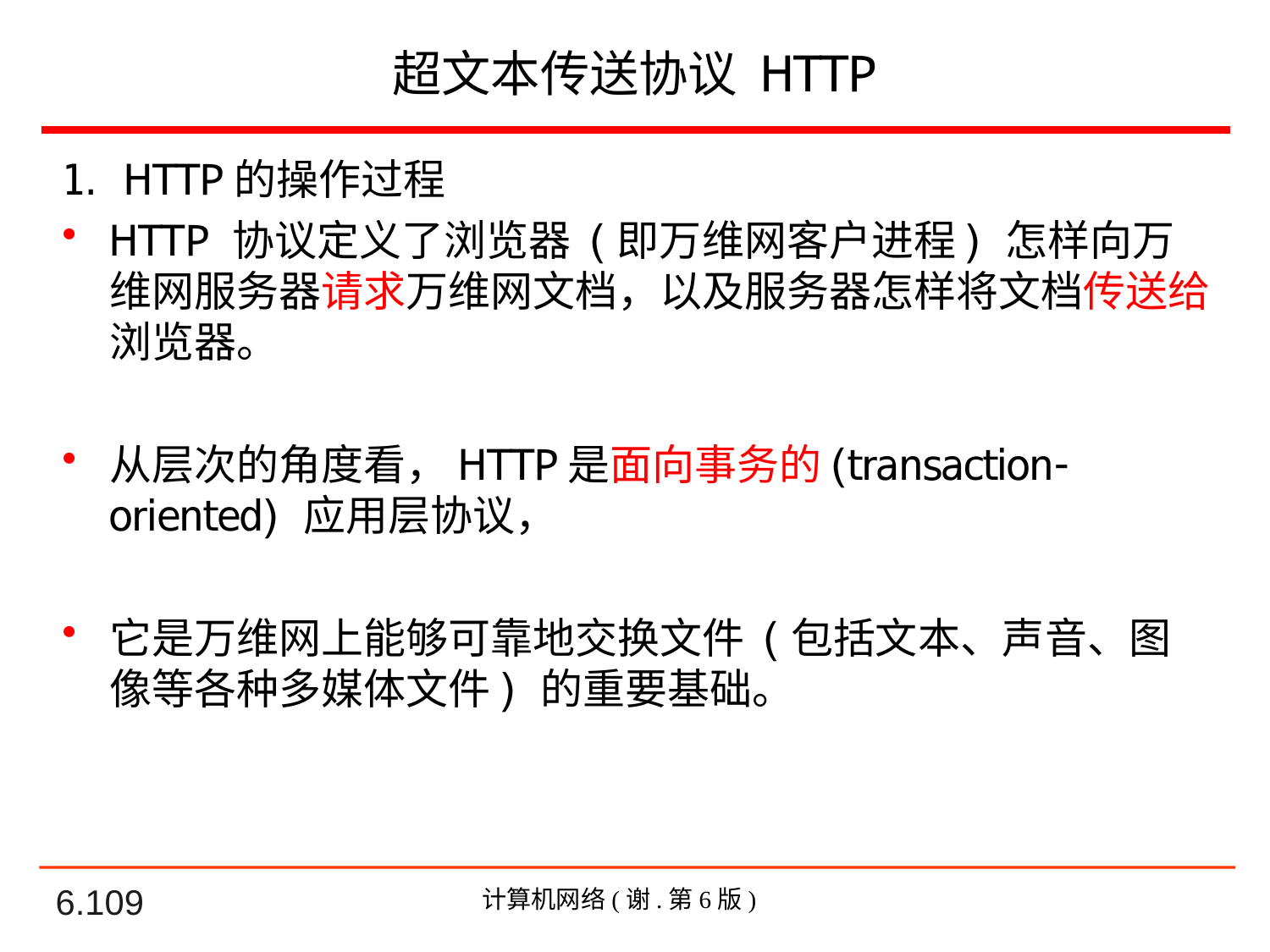

# 超文本传送协议 HTTP
1.  HTTP的操作过程
HTTP 协议定义了浏览器 (即万维网客户进程) 怎样向万维网服务器请求万维网文档，以及服务器怎样将文档传送给浏览器。

从层次的角度看，HTTP是面向事务的(transaction-oriented) 应用层协议，

它是万维网上能够可靠地交换文件 (包括文本、声音、图像等各种多媒体文件) 的重要基础。